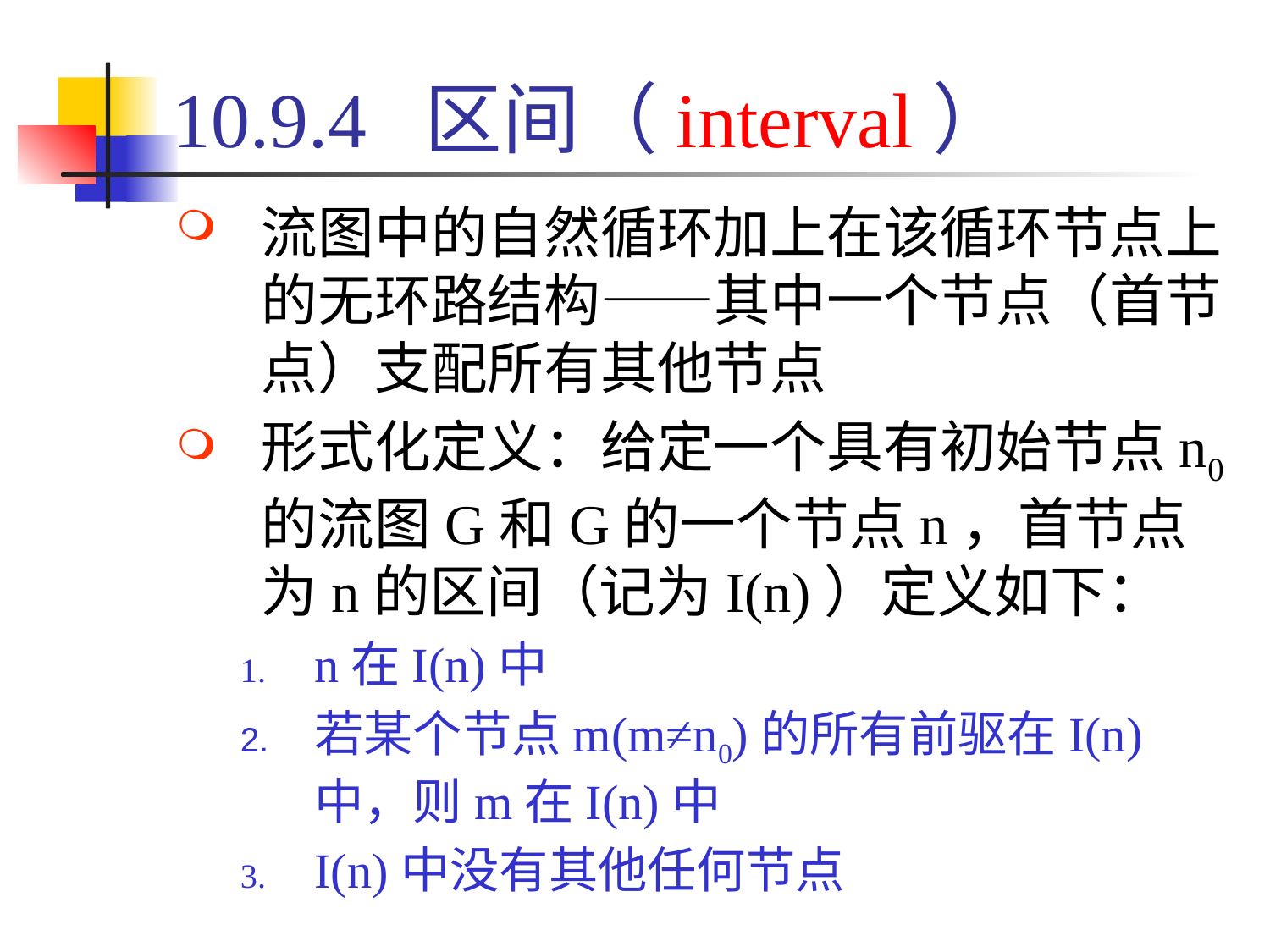

# 10.9.4  区间（interval）
流图中的自然循环加上在该循环节点上的无环路结构——其中一个节点（首节点）支配所有其他节点
形式化定义：给定一个具有初始节点n0的流图G和G的一个节点n，首节点为n的区间（记为I(n)）定义如下：
n在I(n)中
若某个节点m(m≠n0)的所有前驱在I(n)中，则m在I(n)中
I(n)中没有其他任何节点